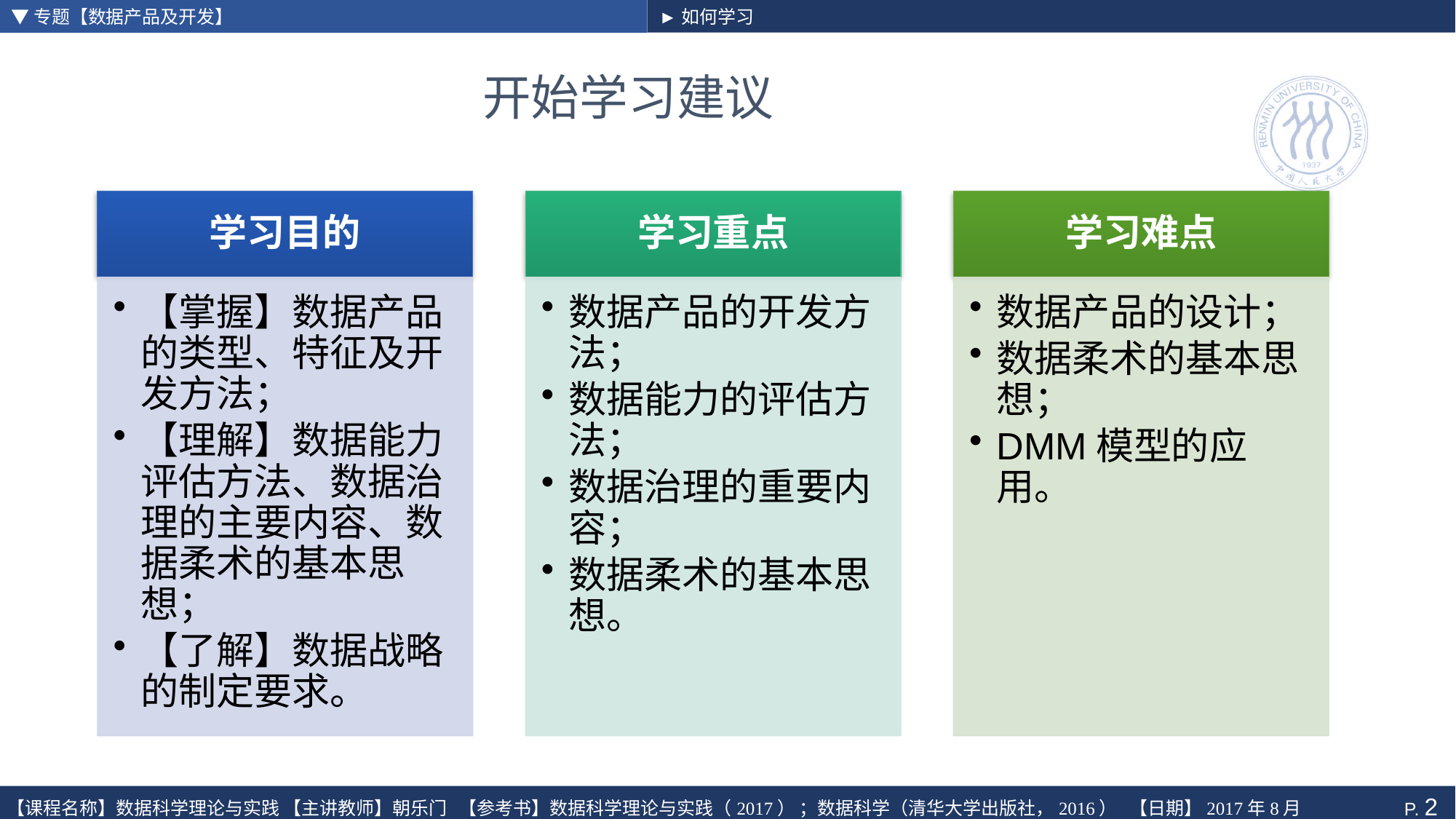

▼专题【数据产品及开发】

►如何学习
# 开始学习建议
学习目的
【掌握】数据产品的类型、特征及开发方法；
【理解】数据能力评估方法、数据治理的主要内容、数据柔术的基本思想；
【了解】数据战略的制定要求。
学习重点
数据产品的开发方法；
数据能力的评估方法；
数据治理的重要内容；
数据柔术的基本思想。
学习难点
数据产品的设计；
数据柔术的基本思想；
DMM模型的应用。